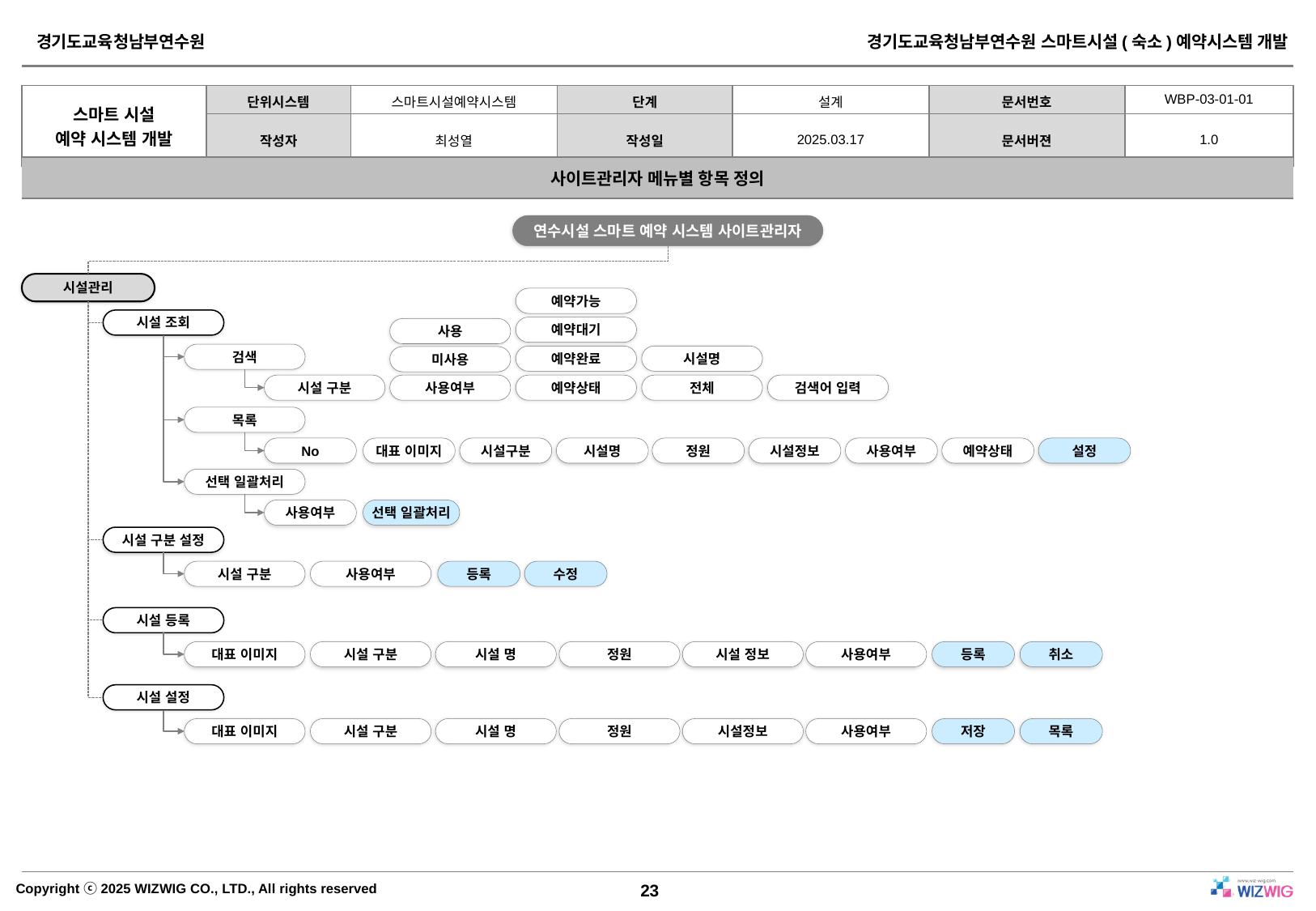

| 사이트관리자 메뉴별 항목 정의 |
| --- |
연수시설 스마트 예약 시스템 사이트관리자
시설관리
예약가능
시설 조회
예약대기
사용
검색
예약완료
시설명
미사용
시설 구분
사용여부
예약상태
전체
검색어 입력
목록
No
대표 이미지
시설구분
시설명
정원
시설정보
사용여부
예약상태
설정
선택 일괄처리
사용여부
선택 일괄처리
시설 구분 설정
시설 구분
사용여부
등록
수정
시설 등록
대표 이미지
시설 구분
시설 명
정원
시설 정보
사용여부
등록
취소
시설 설정
대표 이미지
시설 구분
시설 명
정원
시설정보
사용여부
저장
목록